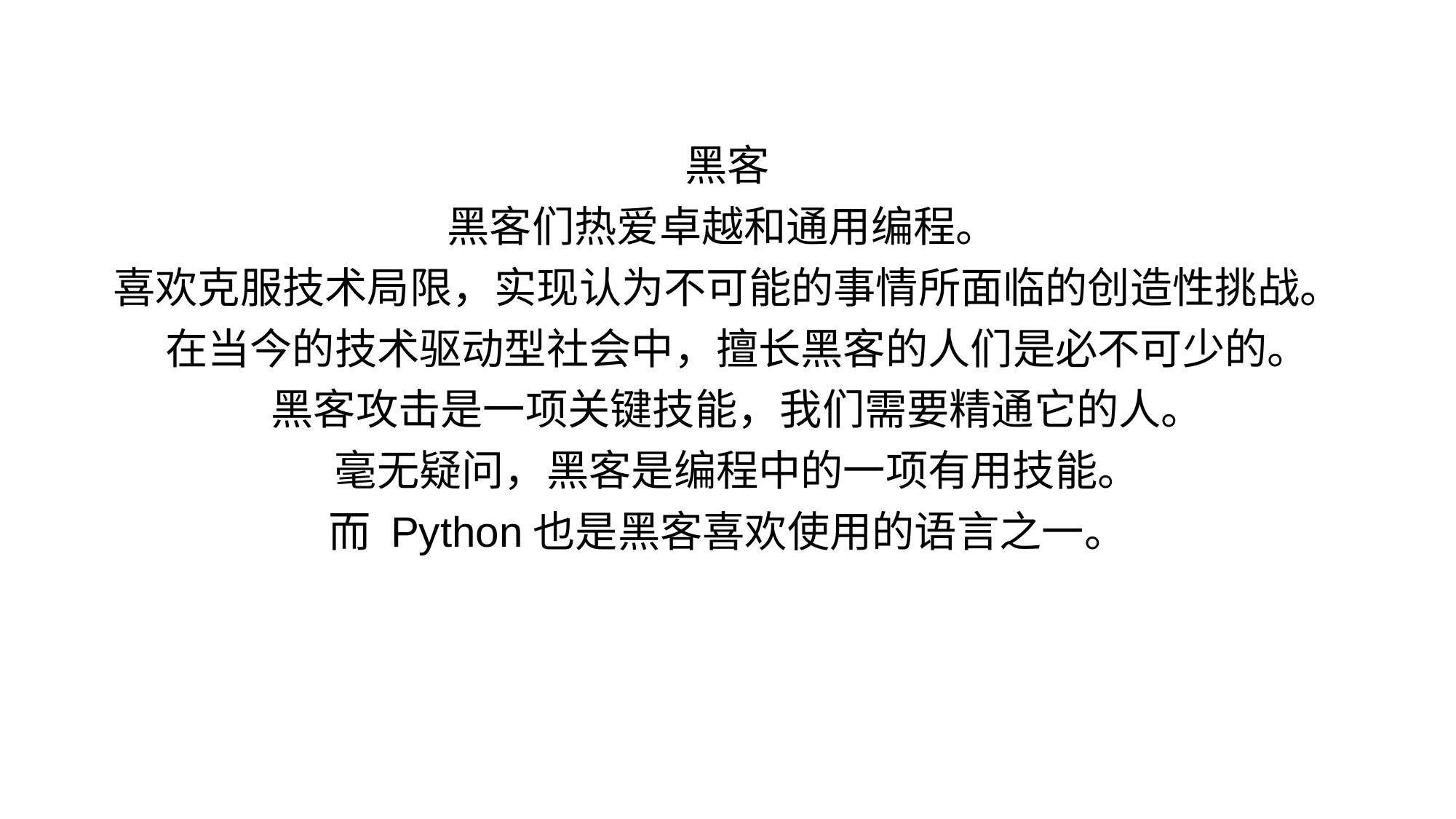

黑客
黑客们热爱卓越和通用编程。
喜欢克服技术局限，实现认为不可能的事情所面临的创造性挑战。
 在当今的技术驱动型社会中，擅长黑客的人们是必不可少的。
 黑客攻击是一项关键技能，我们需要精通它的人。
 毫无疑问，黑客是编程中的一项有用技能。
而 Python也是黑客喜欢使用的语言之一。